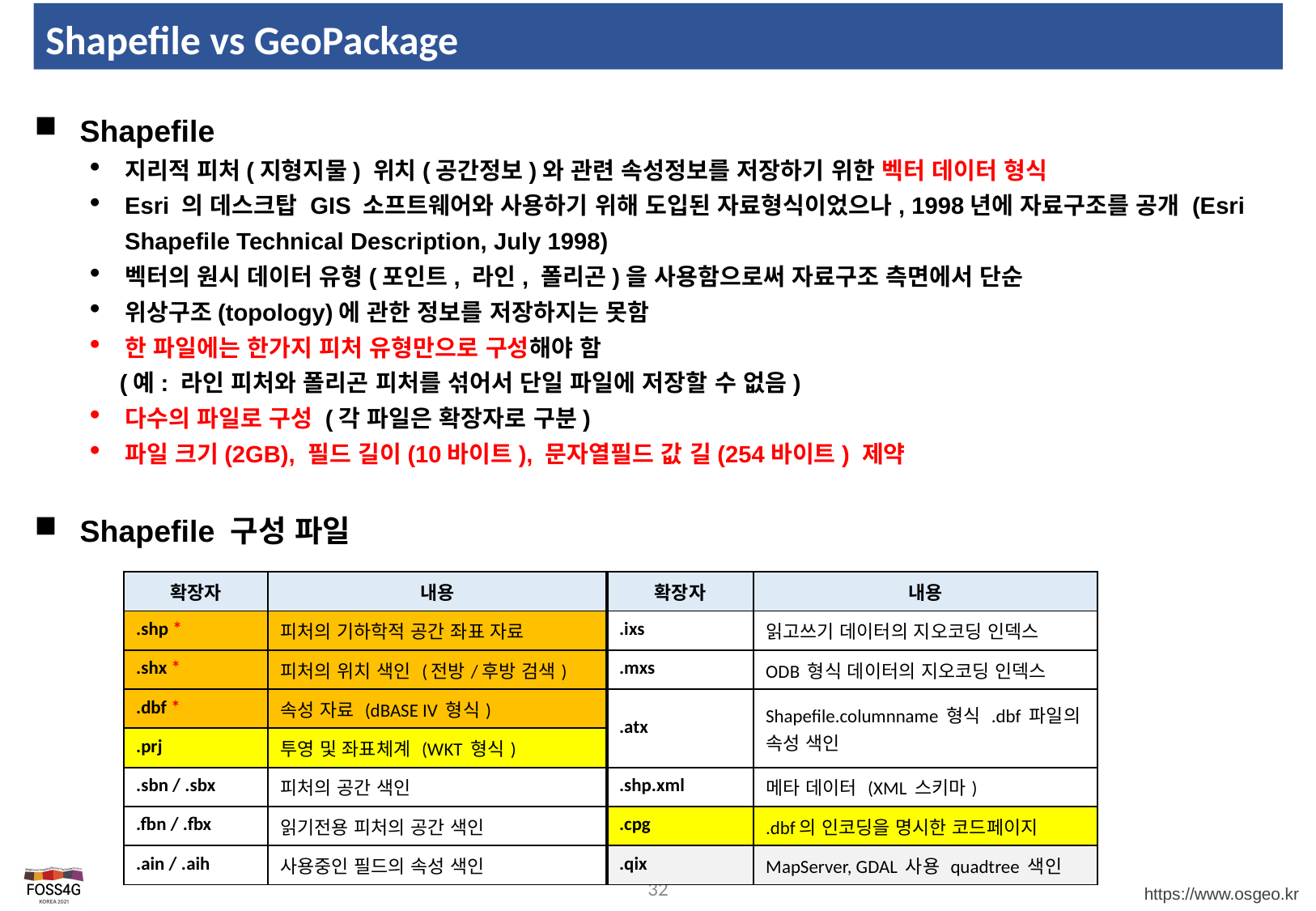

# Shapefile vs GeoPackage
Shapefile
지리적 피처(지형지물) 위치(공간정보)와 관련 속성정보를 저장하기 위한 벡터 데이터 형식
Esri 의 데스크탑 GIS 소프트웨어와 사용하기 위해 도입된 자료형식이었으나, 1998년에 자료구조를 공개 (Esri Shapefile Technical Description, July 1998)
벡터의 원시 데이터 유형(포인트, 라인, 폴리곤)을 사용함으로써 자료구조 측면에서 단순
위상구조(topology)에 관한 정보를 저장하지는 못함
한 파일에는 한가지 피처 유형만으로 구성해야 함
  (예: 라인 피처와 폴리곤 피처를 섞어서 단일 파일에 저장할 수 없음)
다수의 파일로 구성 (각 파일은 확장자로 구분)
파일 크기(2GB), 필드 길이(10바이트), 문자열필드 값 길(254바이트) 제약

Shapefile 구성 파일
| 확장자 | 내용 | 확장자 | 내용 |
| --- | --- | --- | --- |
| .shp \* | 피처의 기하학적 공간 좌표 자료 | .ixs | 읽고쓰기 데이터의 지오코딩 인덱스 |
| .shx \* | 피처의 위치 색인 (전방/후방 검색) | .mxs | ODB 형식 데이터의 지오코딩 인덱스 |
| .dbf \* | 속성 자료 (dBASE IV 형식) | .atx | Shapefile.columnname 형식 .dbf 파일의 속성 색인 |
| .prj | 투영 및 좌표체계 (WKT 형식) |  |  |
| .sbn / .sbx | 피처의 공간 색인 | .shp.xml | 메타 데이터 (XML 스키마) |
| .fbn / .fbx | 읽기전용 피처의 공간 색인 | .cpg | .dbf의 인코딩을 명시한 코드페이지 |
| .ain / .aih | 사용중인 필드의 속성 색인 | .qix | MapServer, GDAL 사용 quadtree 색인 |
32